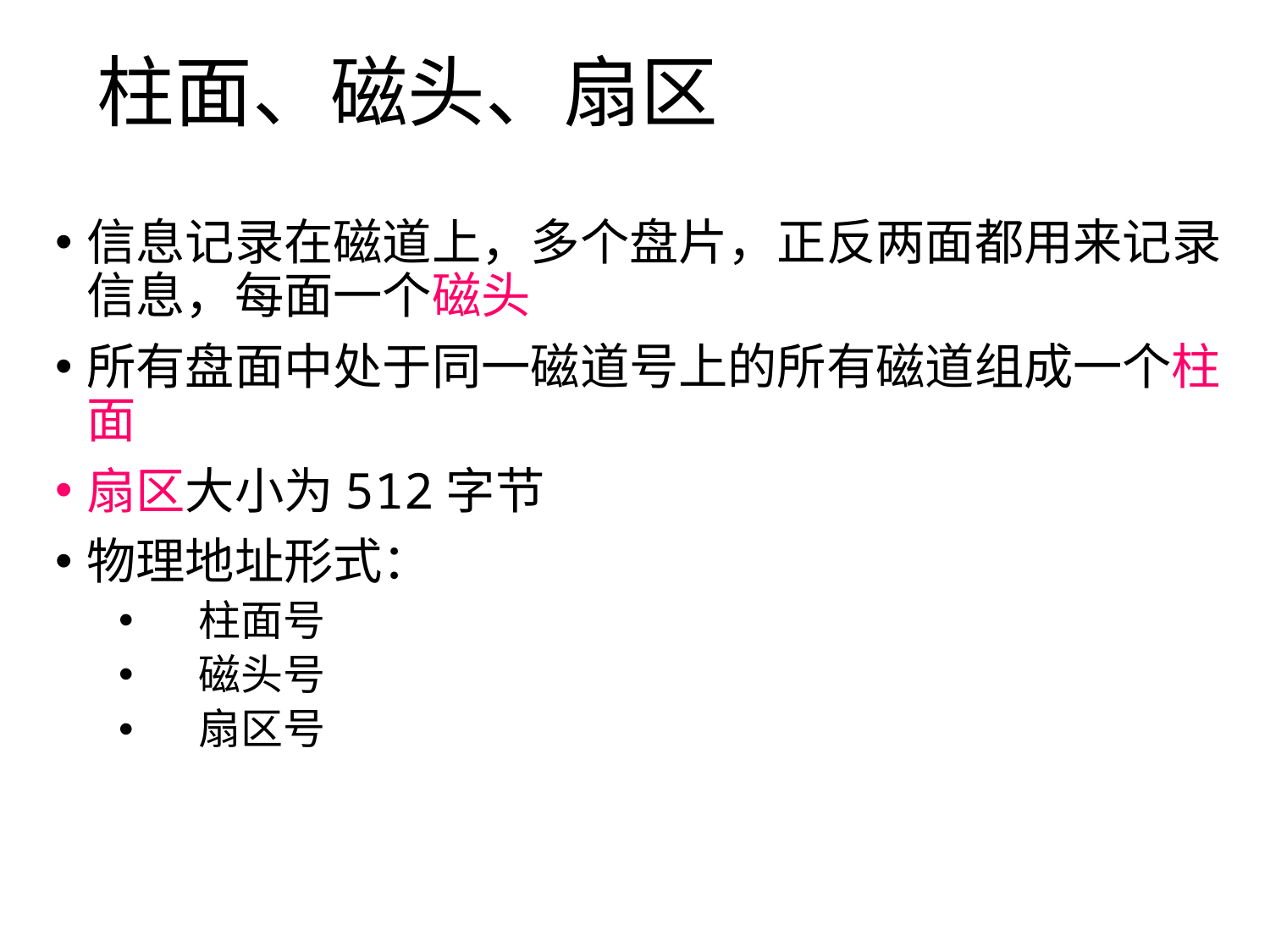

# 柱面、磁头、扇区
信息记录在磁道上，多个盘片，正反两面都用来记录信息，每面一个磁头
所有盘面中处于同一磁道号上的所有磁道组成一个柱面
扇区大小为512字节
物理地址形式：
    柱面号
    磁头号
    扇区号